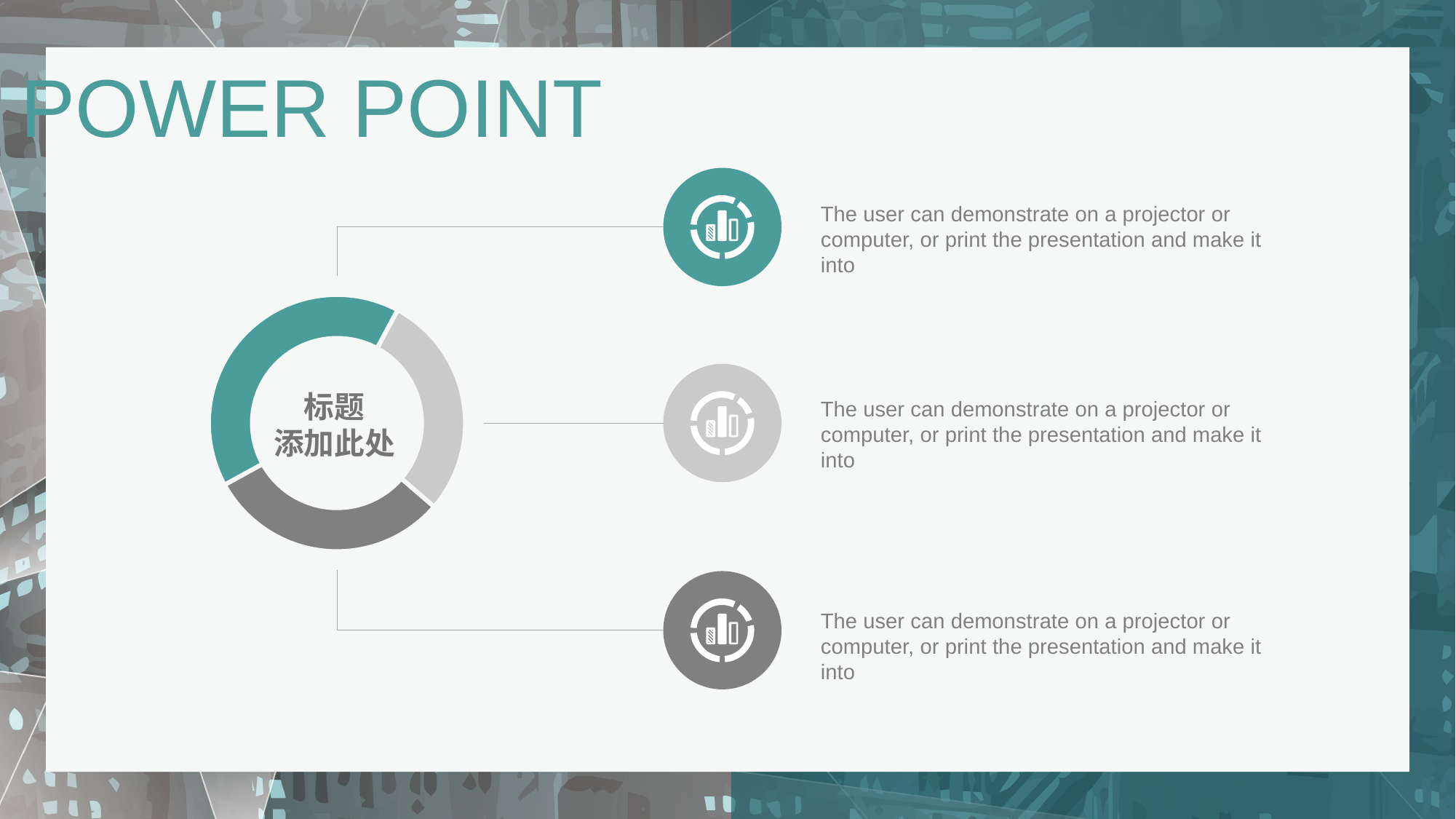

POWER POINT

The user can demonstrate on a projector or computer, or print the presentation and make it into
标题
添加此处
The user can demonstrate on a projector or computer, or print the presentation and make it into
The user can demonstrate on a projector or computer, or print the presentation and make it into